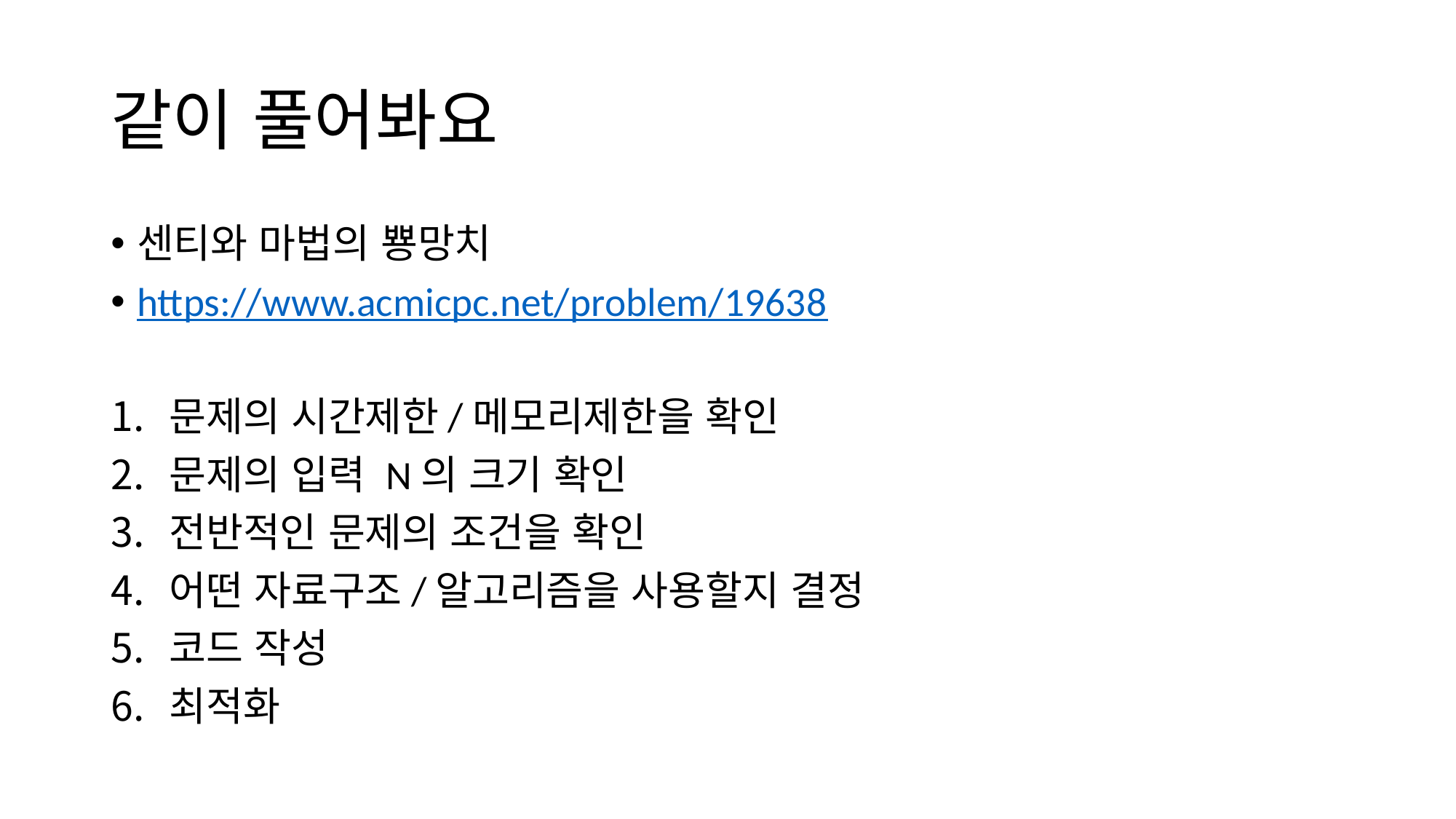

# 같이 풀어봐요
센티와 마법의 뿅망치
https://www.acmicpc.net/problem/19638

문제의 시간제한/메모리제한을 확인
문제의 입력 N의 크기 확인
전반적인 문제의 조건을 확인
어떤 자료구조/알고리즘을 사용할지 결정
코드 작성
최적화